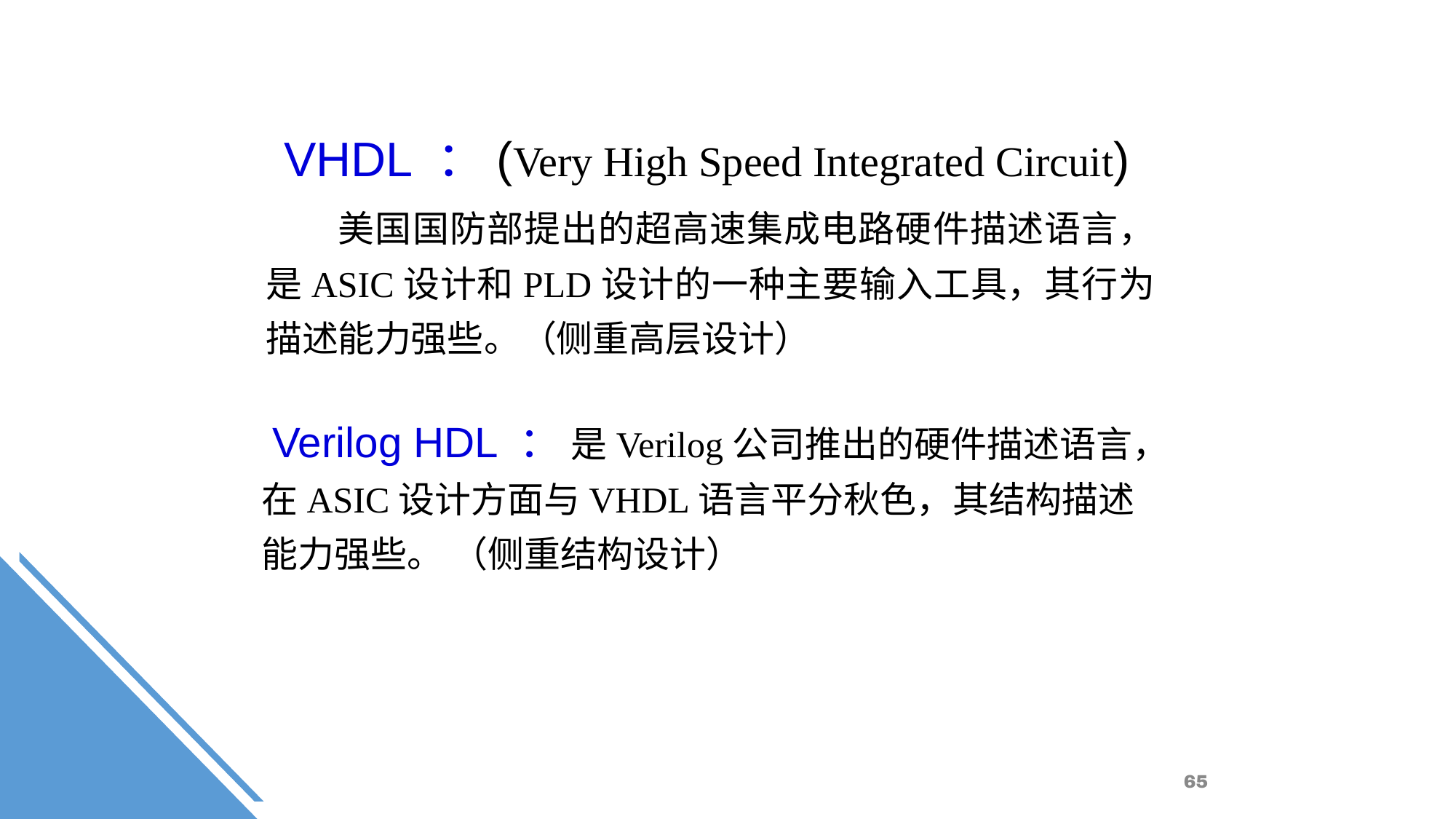

VHDL ：(Very High Speed Integrated Circuit)
      美国国防部提出的超高速集成电路硬件描述语言，是ASIC设计和PLD设计的一种主要输入工具，其行为描述能力强些。（侧重高层设计）
 Verilog HDL ： 是Verilog公司推出的硬件描述语言，在ASIC设计方面与VHDL语言平分秋色，其结构描述能力强些。 （侧重结构设计）
65